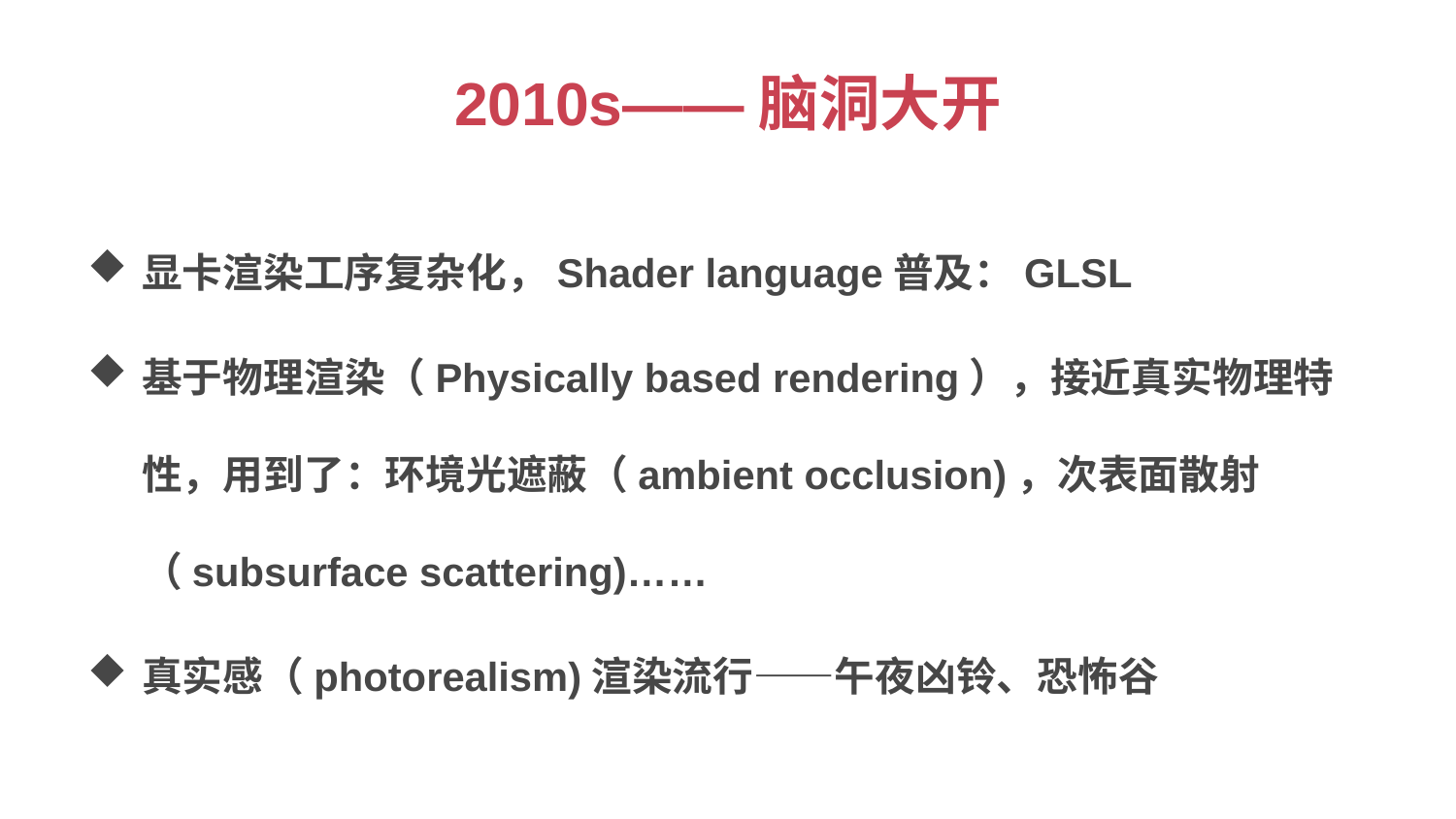

# 2010s——脑洞大开
显卡渲染工序复杂化，Shader language普及：GLSL
基于物理渲染（Physically based rendering），接近真实物理特性，用到了：环境光遮蔽（ambient occlusion)，次表面散射（subsurface scattering)……
真实感（photorealism)渲染流行——午夜凶铃、恐怖谷